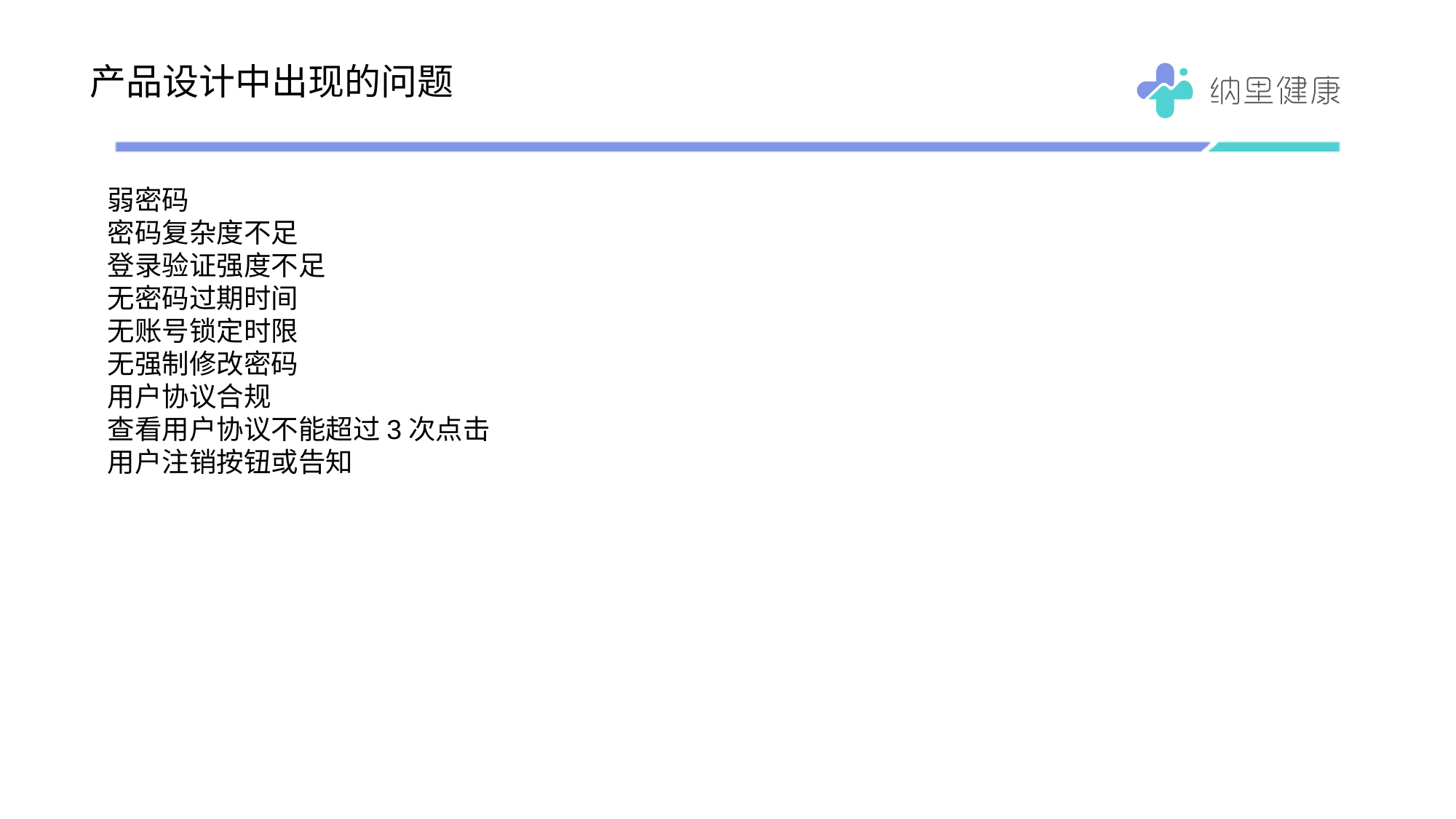

# 产品设计中出现的问题
弱密码
密码复杂度不足
登录验证强度不足
无密码过期时间
无账号锁定时限
无强制修改密码
用户协议合规
查看用户协议不能超过3次点击
用户注销按钮或告知